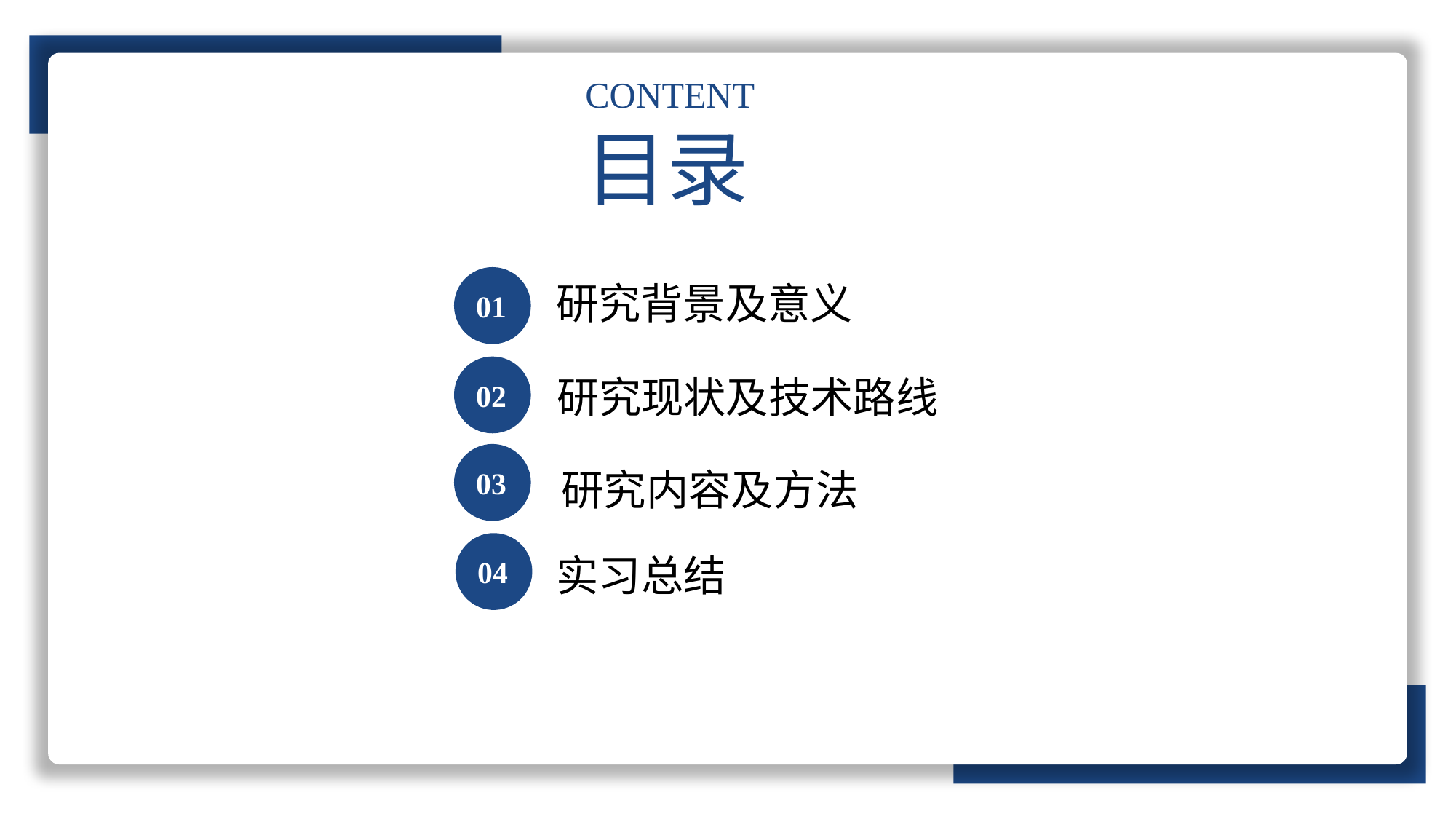

基于关系外推的零样本学习
CONTENT
目录
01
研究背景及意义
02
研究现状及技术路线
03
研究内容及方法
04
实习总结